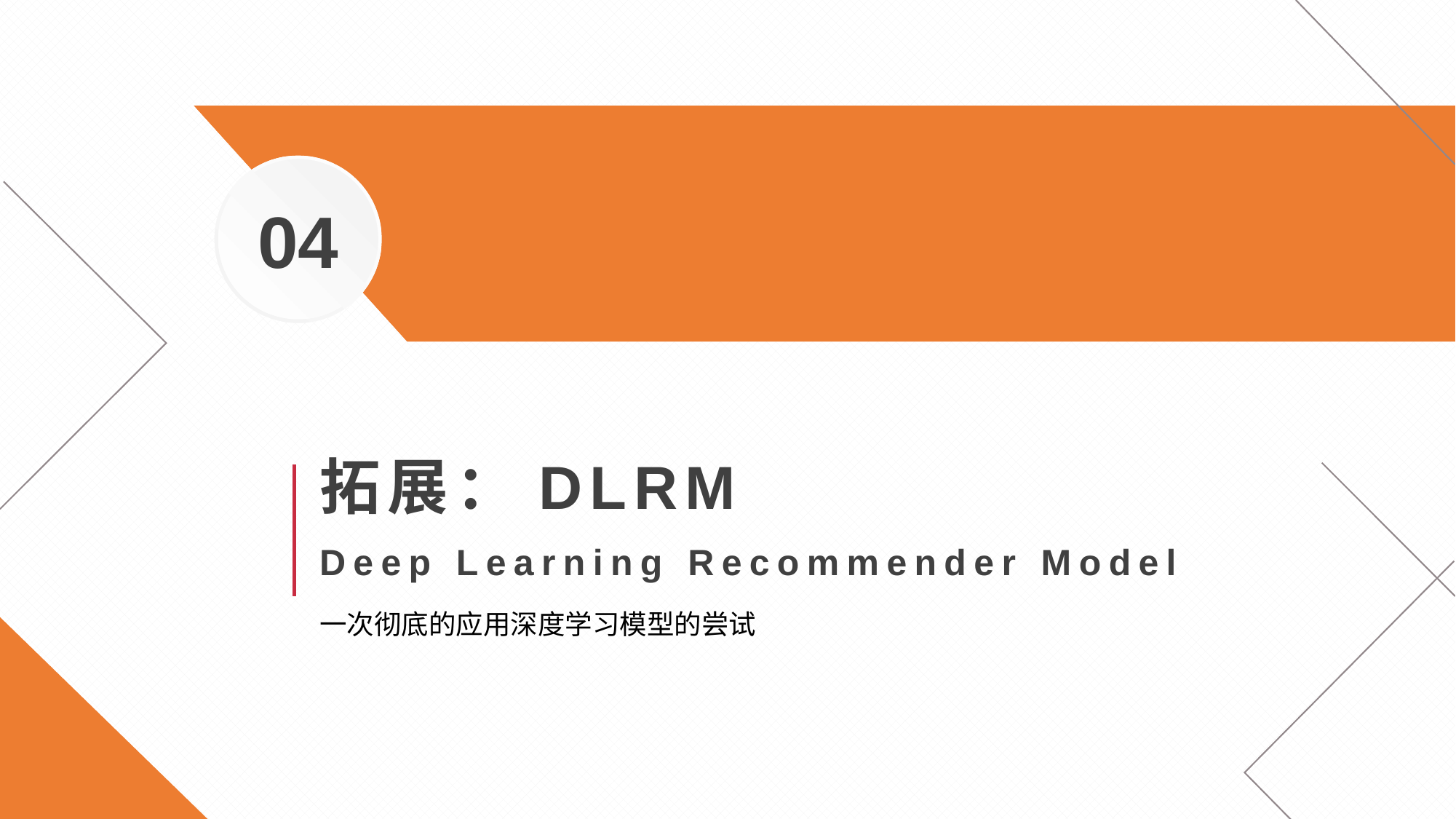

04

拓展：DLRM
Deep Learning Recommender Model

一次彻底的应用深度学习模型的尝试